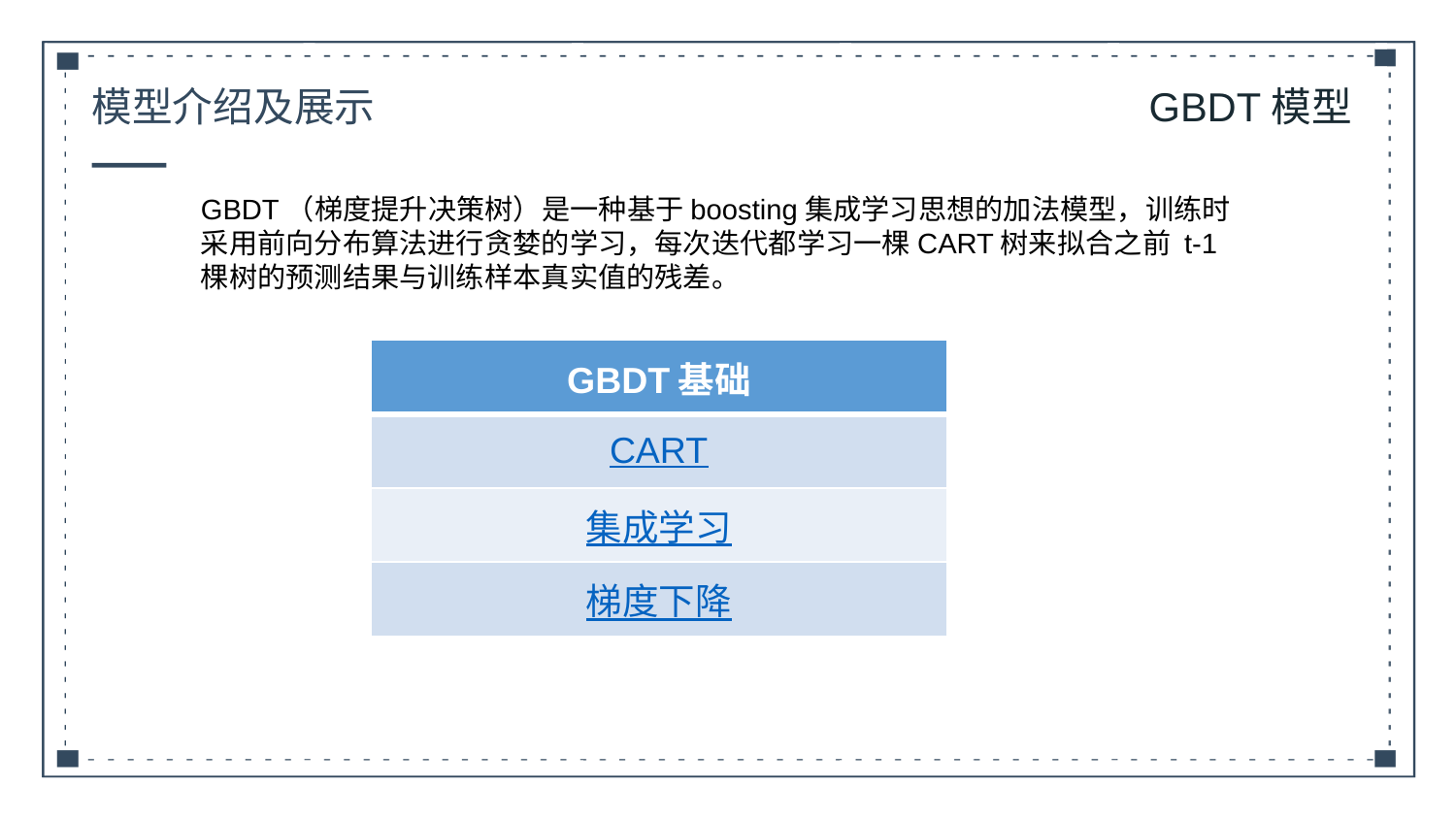

模型介绍及展示
GBDT模型
GBDT（梯度提升决策树）是一种基于boosting集成学习思想的加法模型，训练时采用前向分布算法进行贪婪的学习，每次迭代都学习一棵CART树来拟合之前 t-1 棵树的预测结果与训练样本真实值的残差。
| GBDT基础 |
| --- |
| CART |
| 集成学习 |
| 梯度下降 |